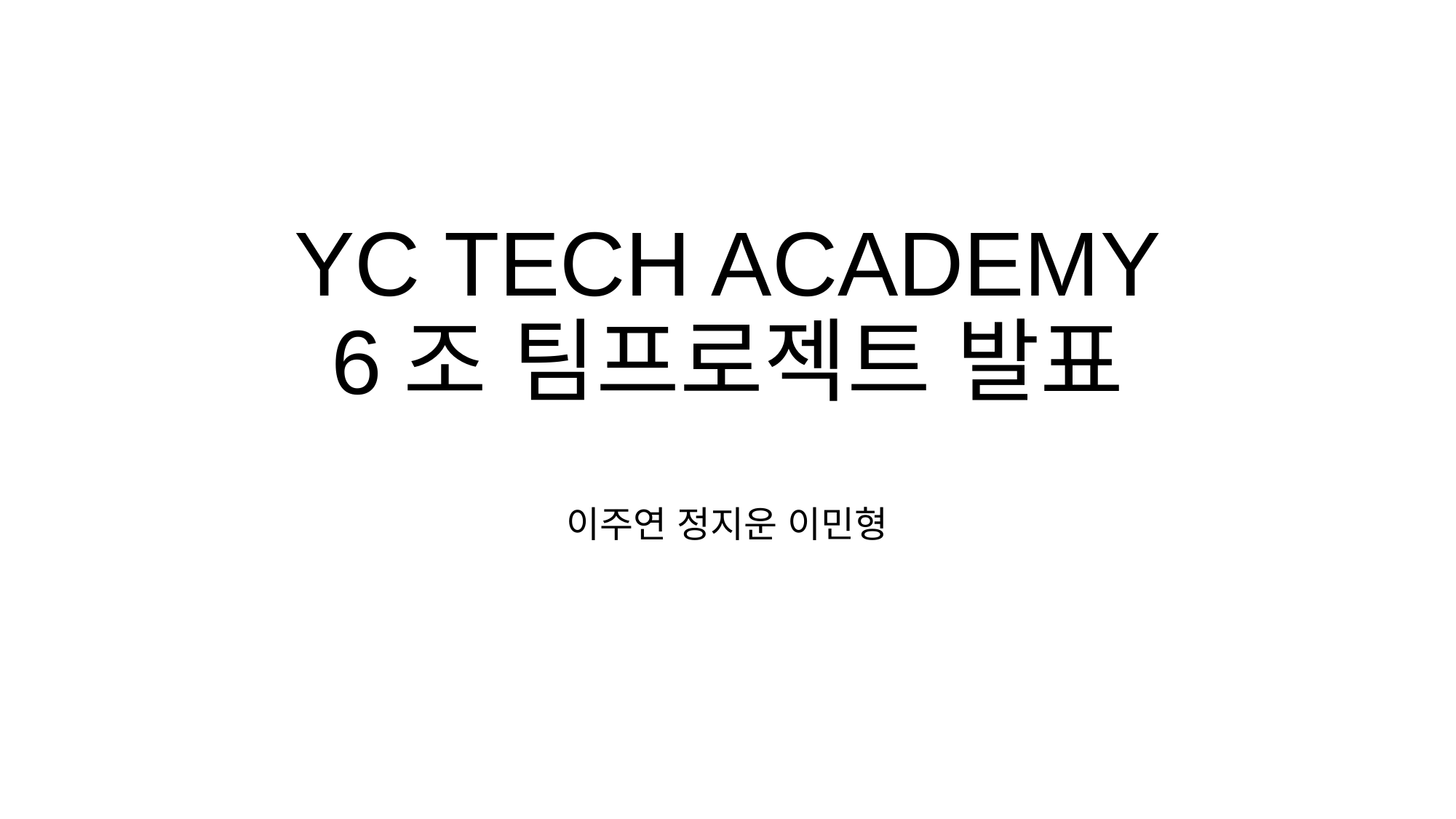

# YC TECH ACADEMY 6조 팀프로젝트 발표
이주연 정지운 이민형